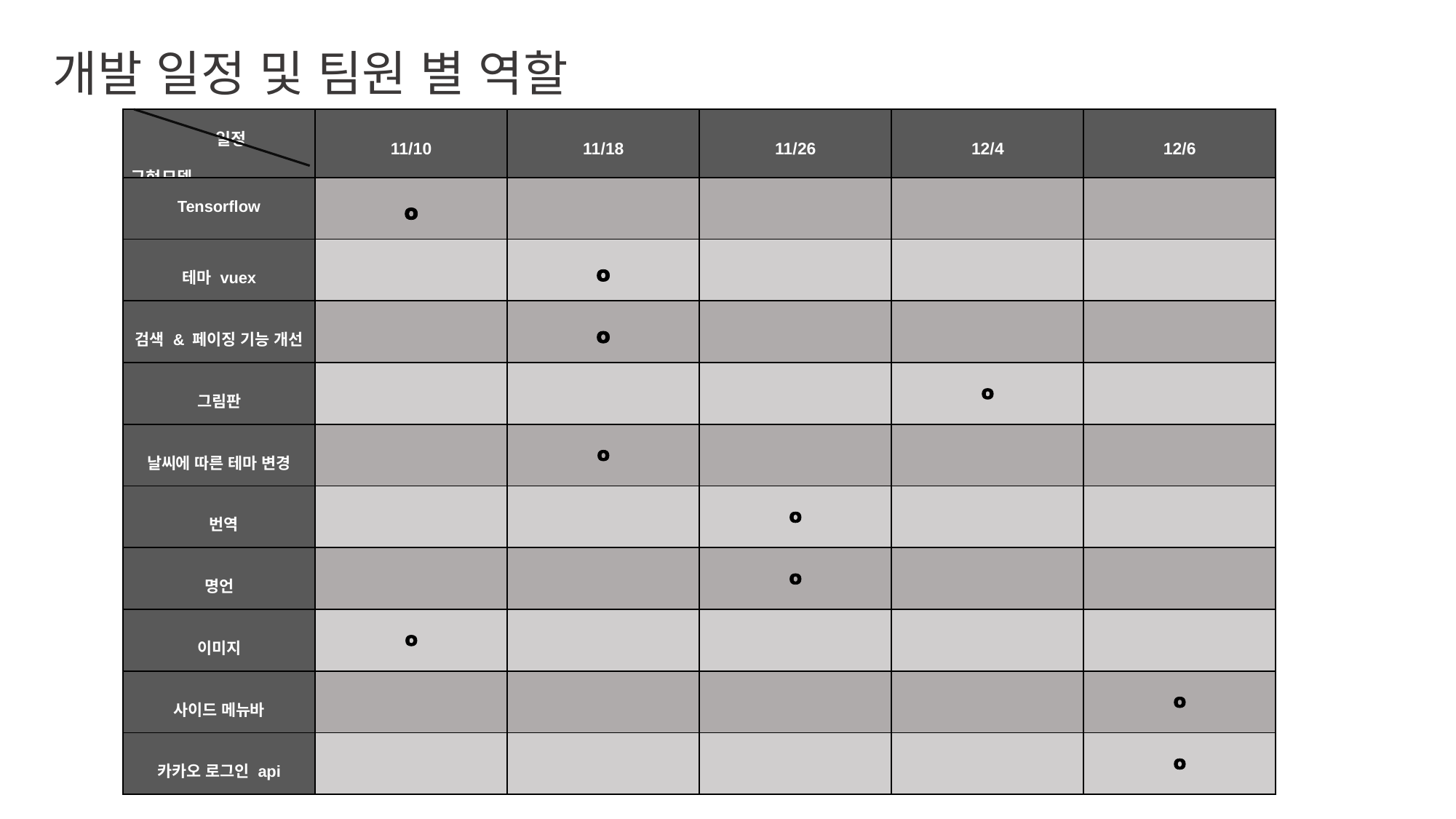

개발 일정 및 팀원 별 역할
| 일정 구현모델 | 11/10 | 11/18 | 11/26 | 12/4 | 12/6 |
| --- | --- | --- | --- | --- | --- |
| Tensorflow | O |  |  |  |  |
| 테마 vuex |  | O |  |  |  |
| 검색 & 페이징 기능 개선 |  | O |  |  |  |
| 그림판 |  |  |  | O |  |
| 날씨에 따른 테마 변경 |  | O |  |  |  |
| 번역 |  |  | O |  |  |
| 명언 |  |  | O |  |  |
| 이미지 | O |  |  |  |  |
| 사이드 메뉴바 |  |  |  |  | O |
| 카카오 로그인 api |  |  |  |  | O |